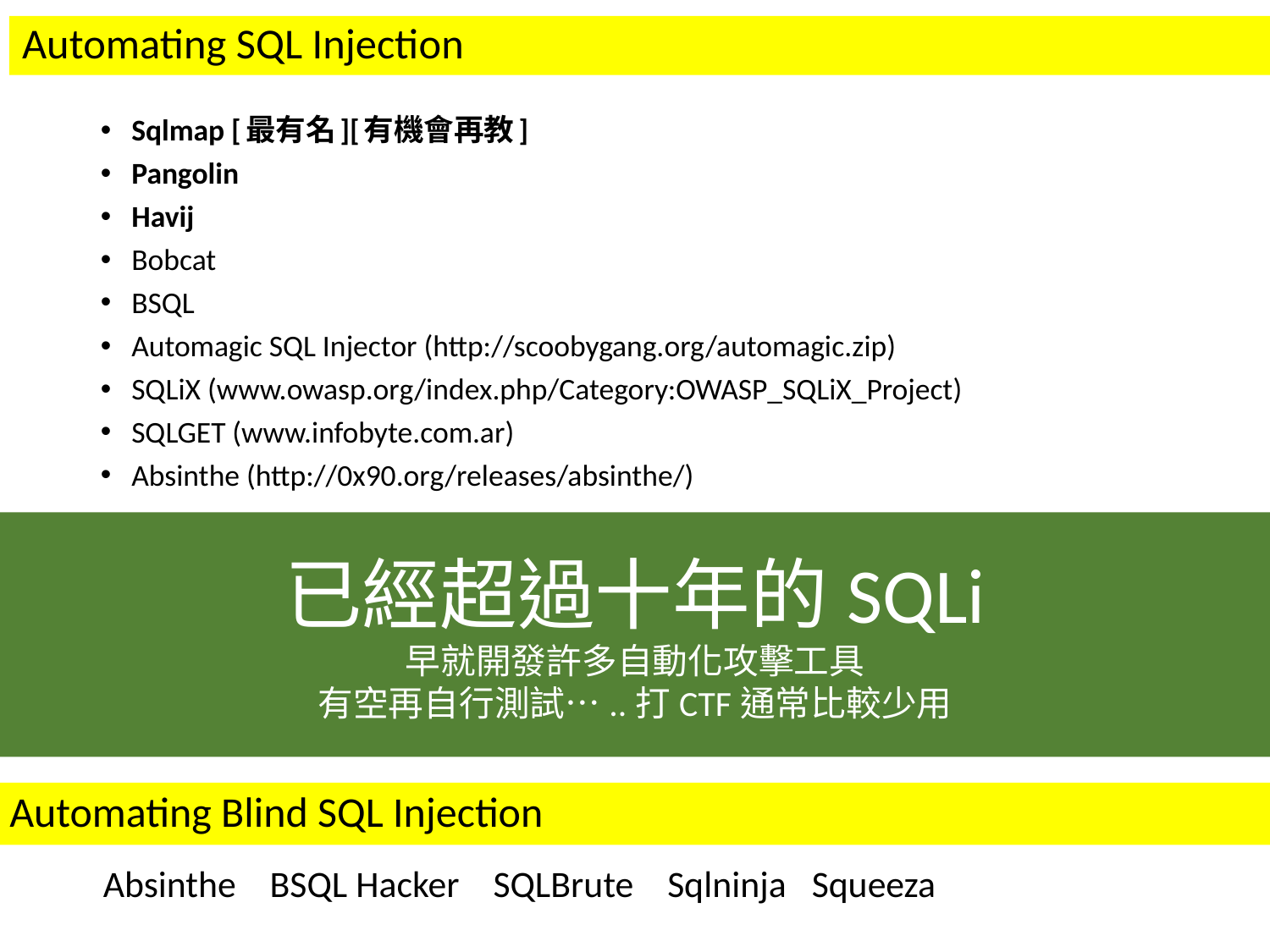

# Automating SQL Injection
Sqlmap [最有名][有機會再教]
Pangolin
Havij
Bobcat
BSQL
Automagic SQL Injector (http://scoobygang.org/automagic.zip)
SQLiX (www.owasp.org/index.php/Category:OWASP_SQLiX_Project)
SQLGET (www.infobyte.com.ar)
Absinthe (http://0x90.org/releases/absinthe/)
已經超過十年的SQLi
早就開發許多自動化攻擊工具
有空再自行測試…..打CTF通常比較少用
Automating Blind SQL Injection
Absinthe    BSQL Hacker    SQLBrute    Sqlninja   Squeeza